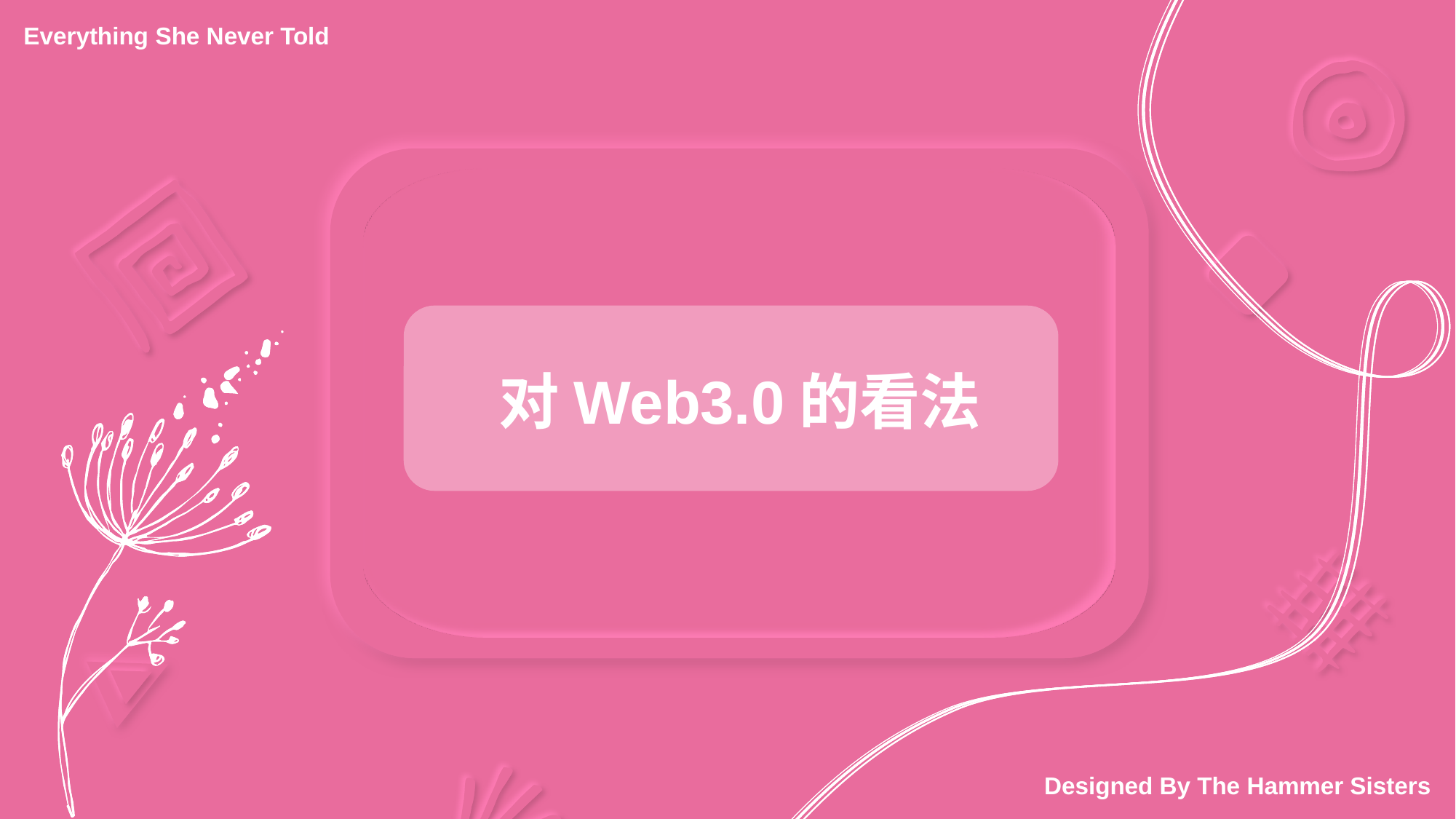

Everything She Never Told

对Web3.0的看法

Designed By The Hammer Sisters